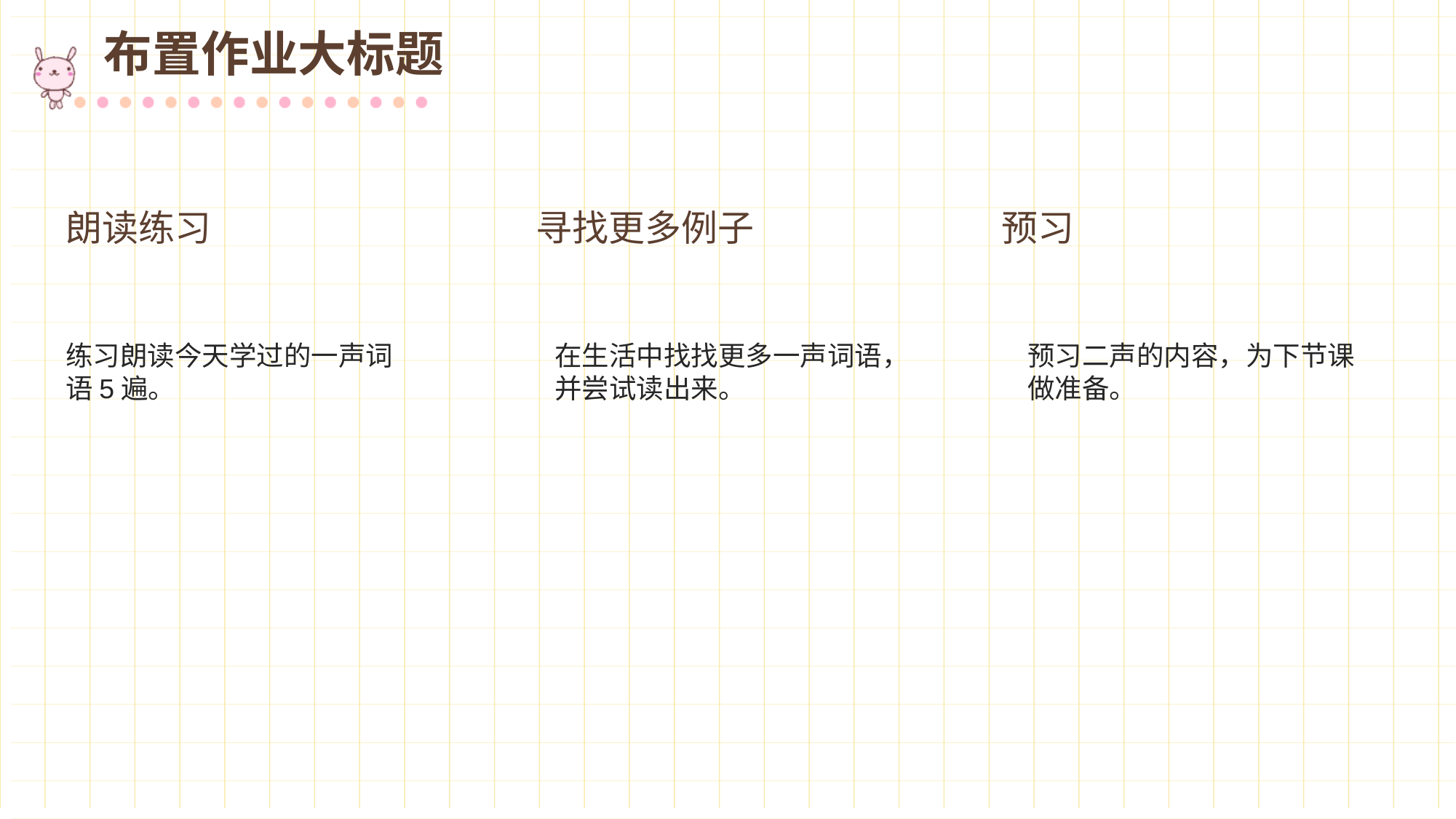

布置作业大标题
朗读练习
寻找更多例子

预习

练习朗读今天学过的一声词语5遍。
在生活中找找更多一声词语，并尝试读出来。
预习二声的内容，为下节课做准备。